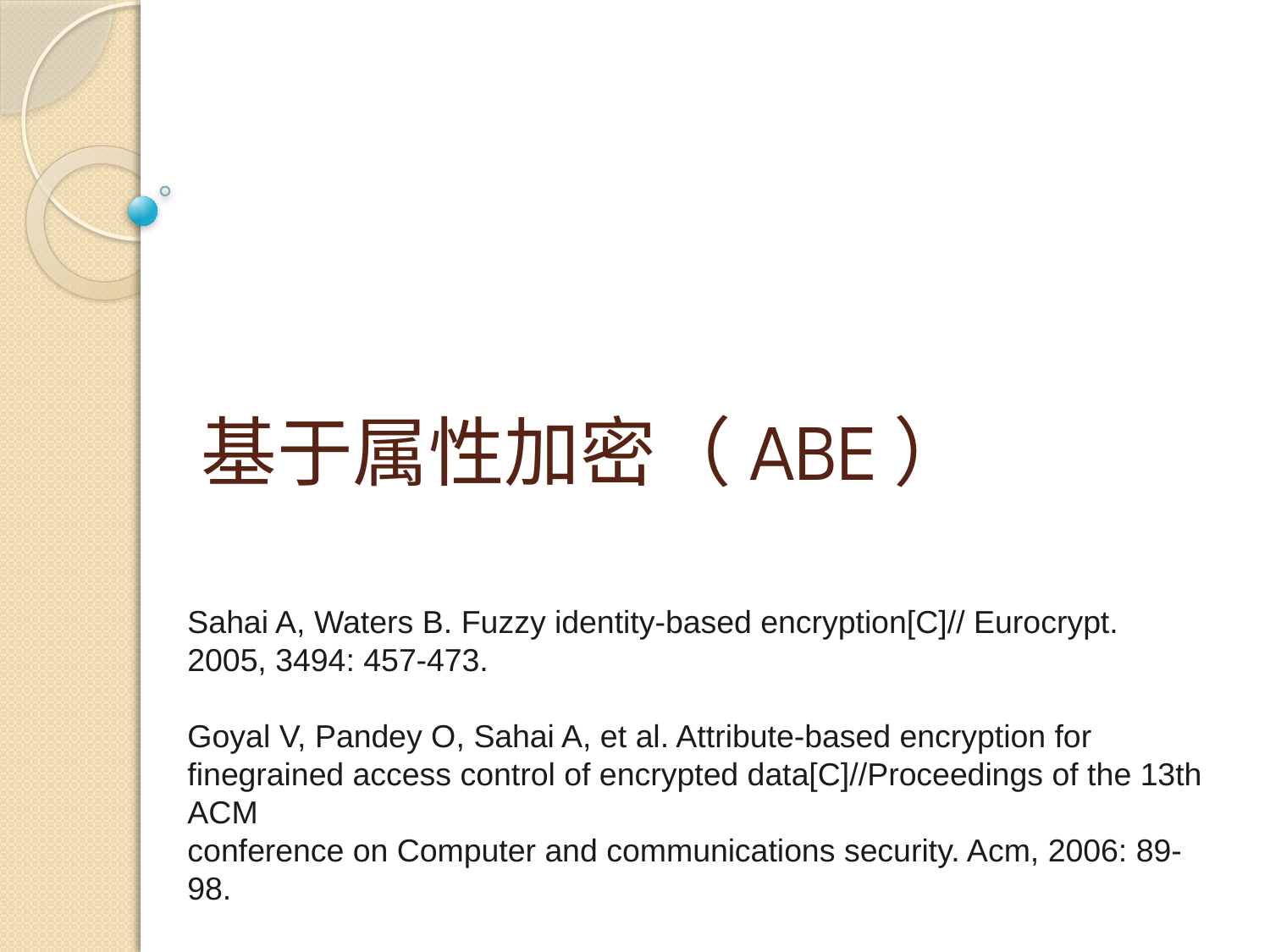

# 基于属性加密（ABE）
Sahai A, Waters B. Fuzzy identity-based encryption[C]// Eurocrypt.
2005, 3494: 457-473.
Goyal V, Pandey O, Sahai A, et al. Attribute-based encryption for finegrained access control of encrypted data[C]//Proceedings of the 13th ACM
conference on Computer and communications security. Acm, 2006: 89-98.